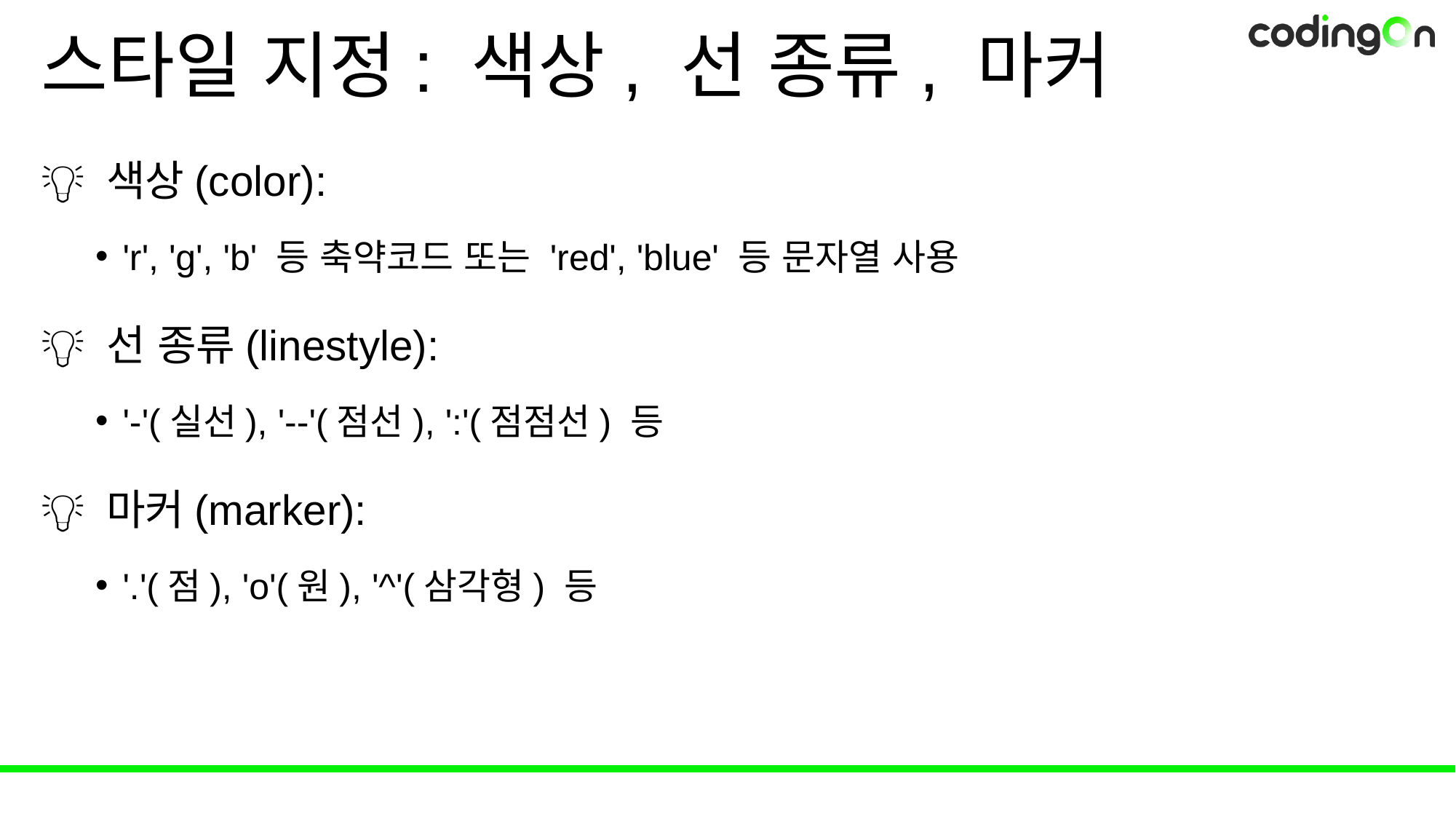

# 스타일 지정: 색상, 선 종류, 마커
💡 색상(color):
'r', 'g', 'b' 등 축약코드 또는 'red', 'blue' 등 문자열 사용
💡 선 종류(linestyle):
'-'(실선), '--'(점선), ':'(점점선) 등
💡 마커(marker):
'.'(점), 'o'(원), '^'(삼각형) 등